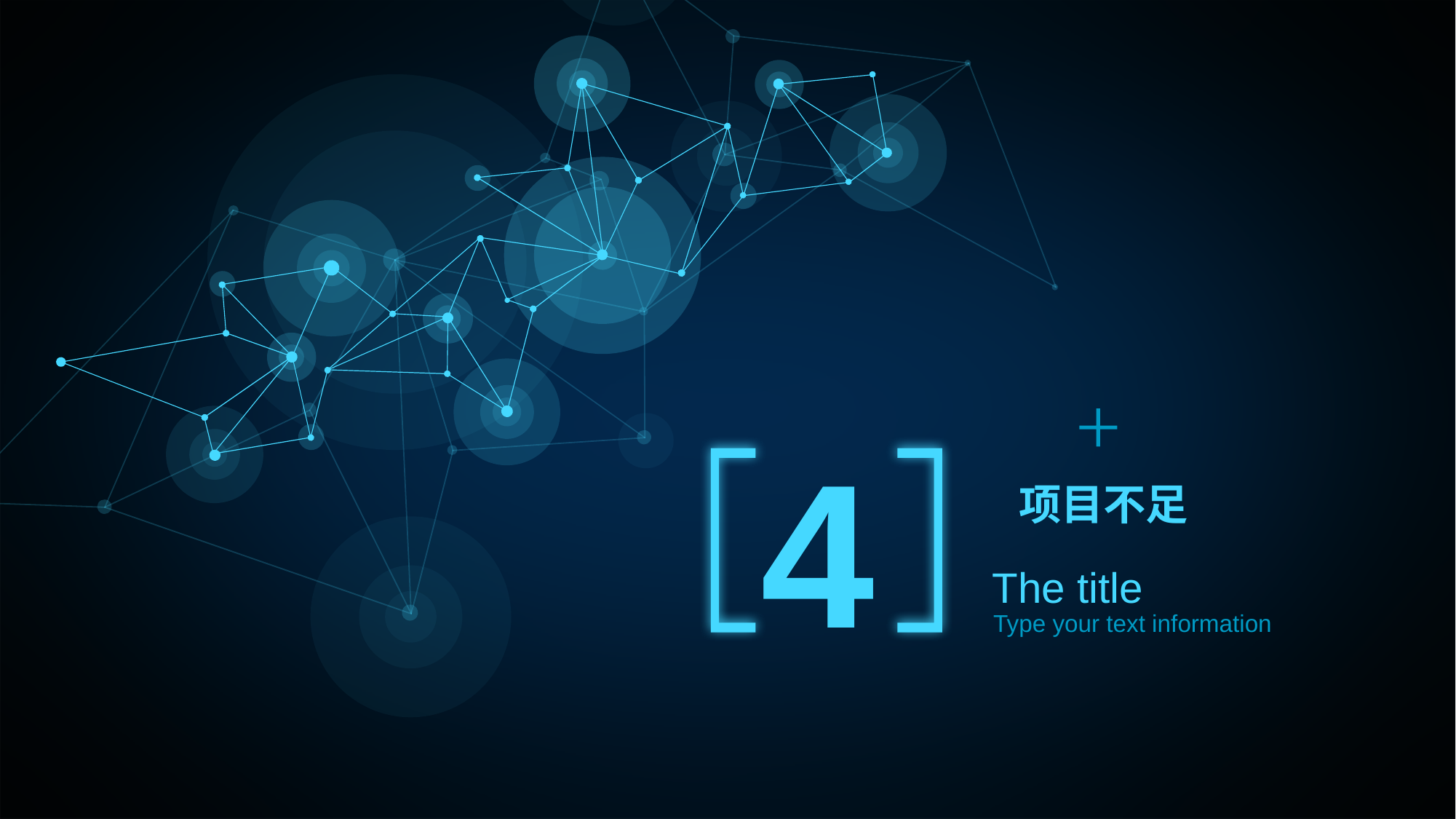

4

项目不足

The title

Type your text information